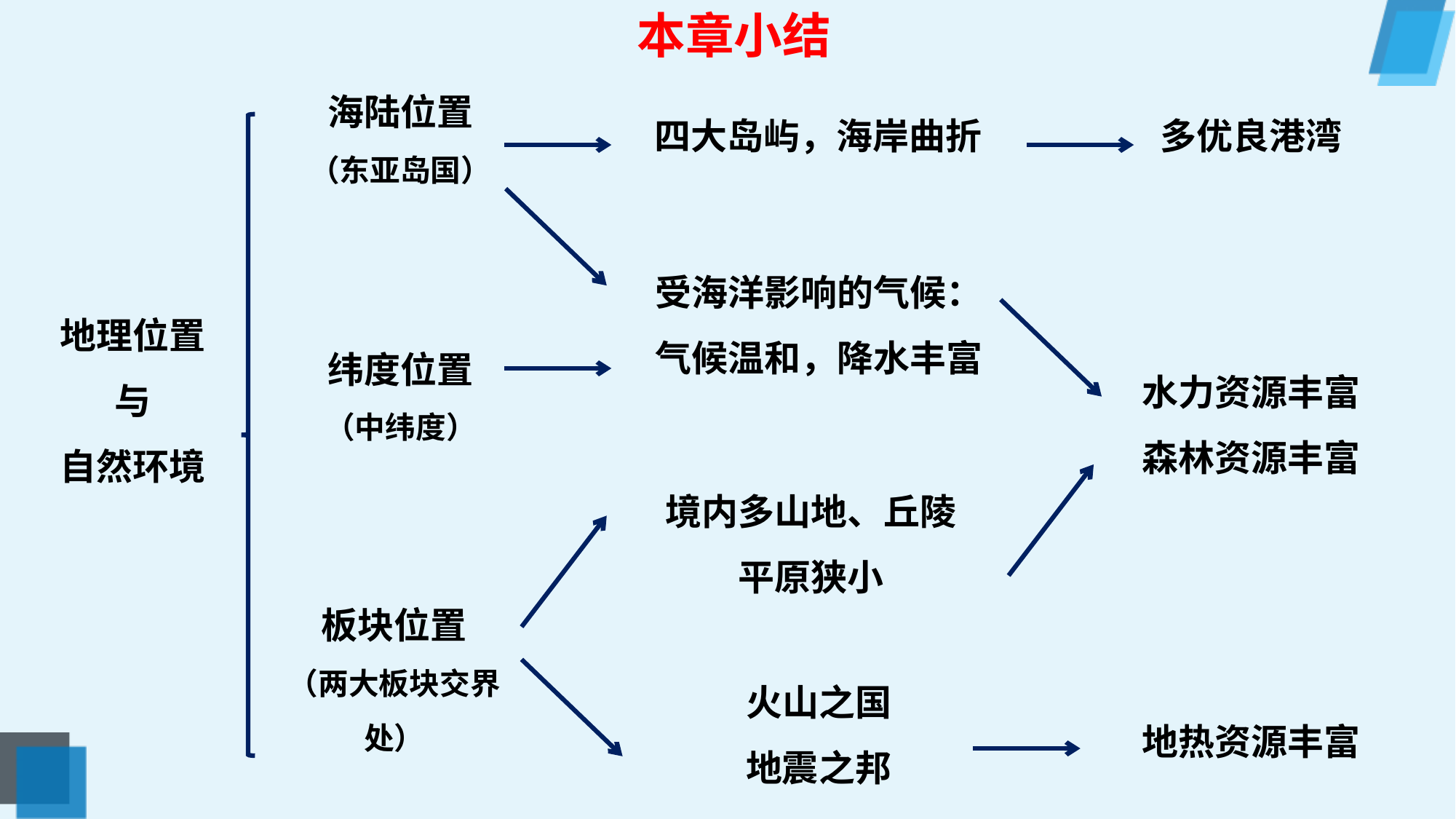

本章小结
海陆位置
（东亚岛国）
四大岛屿，海岸曲折
多优良港湾

受海洋影响的气候：
气候温和，降水丰富
地理位置
与
自然环境
纬度位置
（中纬度）
水力资源丰富
森林资源丰富
境内多山地、丘陵
平原狭小
板块位置
（两大板块交界处）
火山之国
地震之邦
地热资源丰富